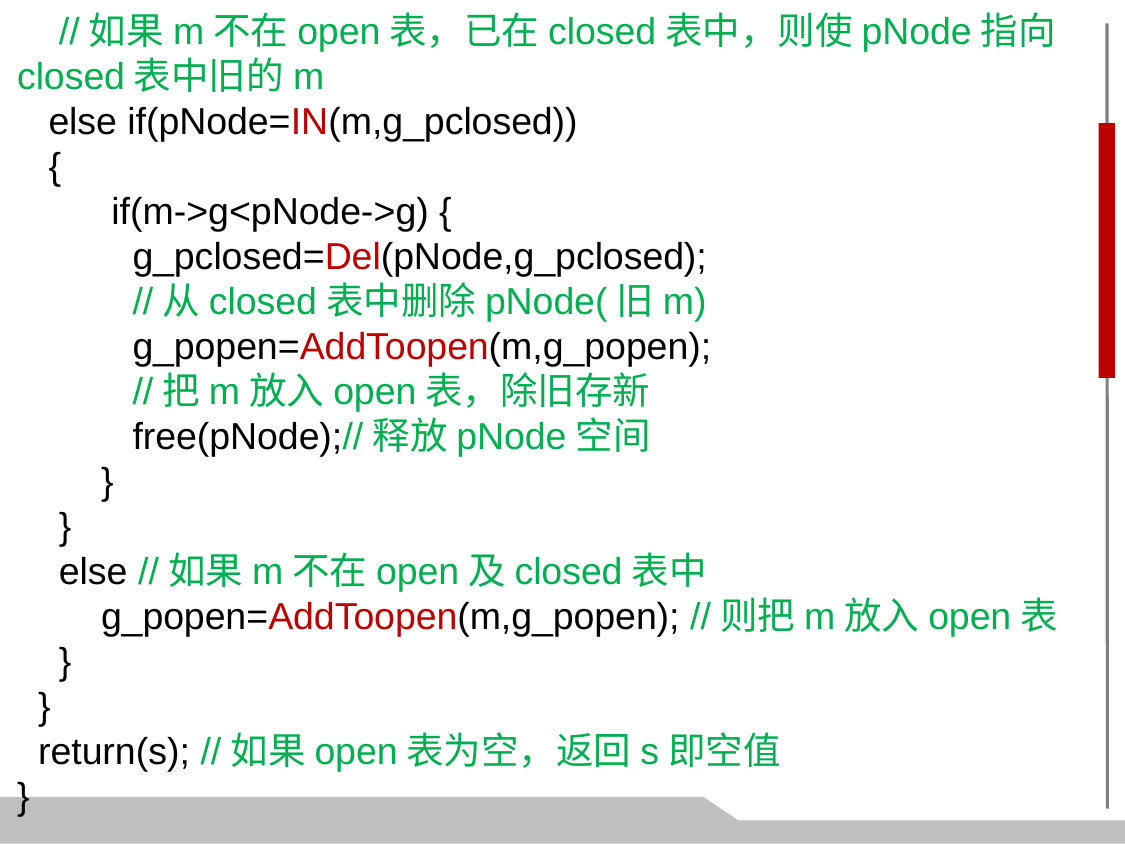

//如果m不在open表，已在closed表中，则使pNode指向closed表中旧的m
   else if(pNode=IN(m,g_pclosed))
   {
         if(m->g<pNode->g) {
           g_pclosed=Del(pNode,g_pclosed);
           //从closed表中删除pNode(旧m)
           g_popen=AddToopen(m,g_popen);
           //把m放入open表，除旧存新
           free(pNode);//释放pNode空间
        }
    }
    else //如果m不在open及closed表中
        g_popen=AddToopen(m,g_popen); //则把m放入open表
    }
  }
  return(s); //如果open表为空，返回s即空值
}